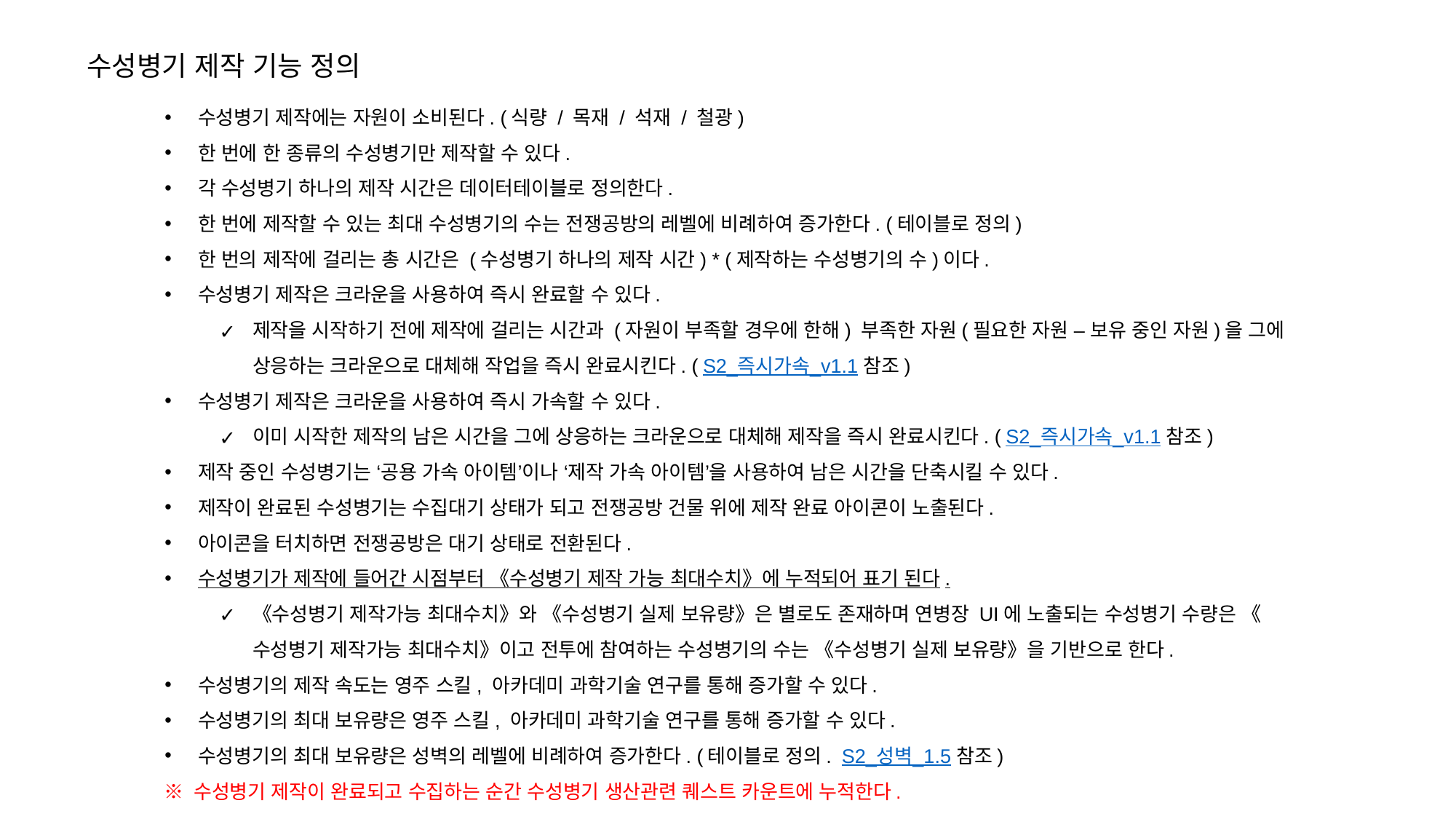

수성병기 제작 기능 정의
수성병기 제작에는 자원이 소비된다. (식량 / 목재 / 석재 / 철광)
한 번에 한 종류의 수성병기만 제작할 수 있다.
각 수성병기 하나의 제작 시간은 데이터테이블로 정의한다.
한 번에 제작할 수 있는 최대 수성병기의 수는 전쟁공방의 레벨에 비례하여 증가한다. (테이블로 정의)
한 번의 제작에 걸리는 총 시간은 (수성병기 하나의 제작 시간) * (제작하는 수성병기의 수)이다.
수성병기 제작은 크라운을 사용하여 즉시 완료할 수 있다.
제작을 시작하기 전에 제작에 걸리는 시간과 (자원이 부족할 경우에 한해) 부족한 자원(필요한 자원 – 보유 중인 자원)을 그에 상응하는 크라운으로 대체해 작업을 즉시 완료시킨다. (S2_즉시가속_v1.1 참조)
수성병기 제작은 크라운을 사용하여 즉시 가속할 수 있다.
이미 시작한 제작의 남은 시간을 그에 상응하는 크라운으로 대체해 제작을 즉시 완료시킨다. (S2_즉시가속_v1.1 참조)
제작 중인 수성병기는 ‘공용 가속 아이템’이나 ‘제작 가속 아이템’을 사용하여 남은 시간을 단축시킬 수 있다.
제작이 완료된 수성병기는 수집대기 상태가 되고 전쟁공방 건물 위에 제작 완료 아이콘이 노출된다.
아이콘을 터치하면 전쟁공방은 대기 상태로 전환된다.
수성병기가 제작에 들어간 시점부터 《수성병기 제작 가능 최대수치》에 누적되어 표기 된다.
《수성병기 제작가능 최대수치》와 《수성병기 실제 보유량》은 별로도 존재하며 연병장 UI에 노출되는 수성병기 수량은 《수성병기 제작가능 최대수치》이고 전투에 참여하는 수성병기의 수는 《수성병기 실제 보유량》을 기반으로 한다.
수성병기의 제작 속도는 영주 스킬, 아카데미 과학기술 연구를 통해 증가할 수 있다.
수성병기의 최대 보유량은 영주 스킬, 아카데미 과학기술 연구를 통해 증가할 수 있다.
수성병기의 최대 보유량은 성벽의 레벨에 비례하여 증가한다. (테이블로 정의. S2_성벽_1.5 참조)
※ 수성병기 제작이 완료되고 수집하는 순간 수성병기 생산관련 퀘스트 카운트에 누적한다.